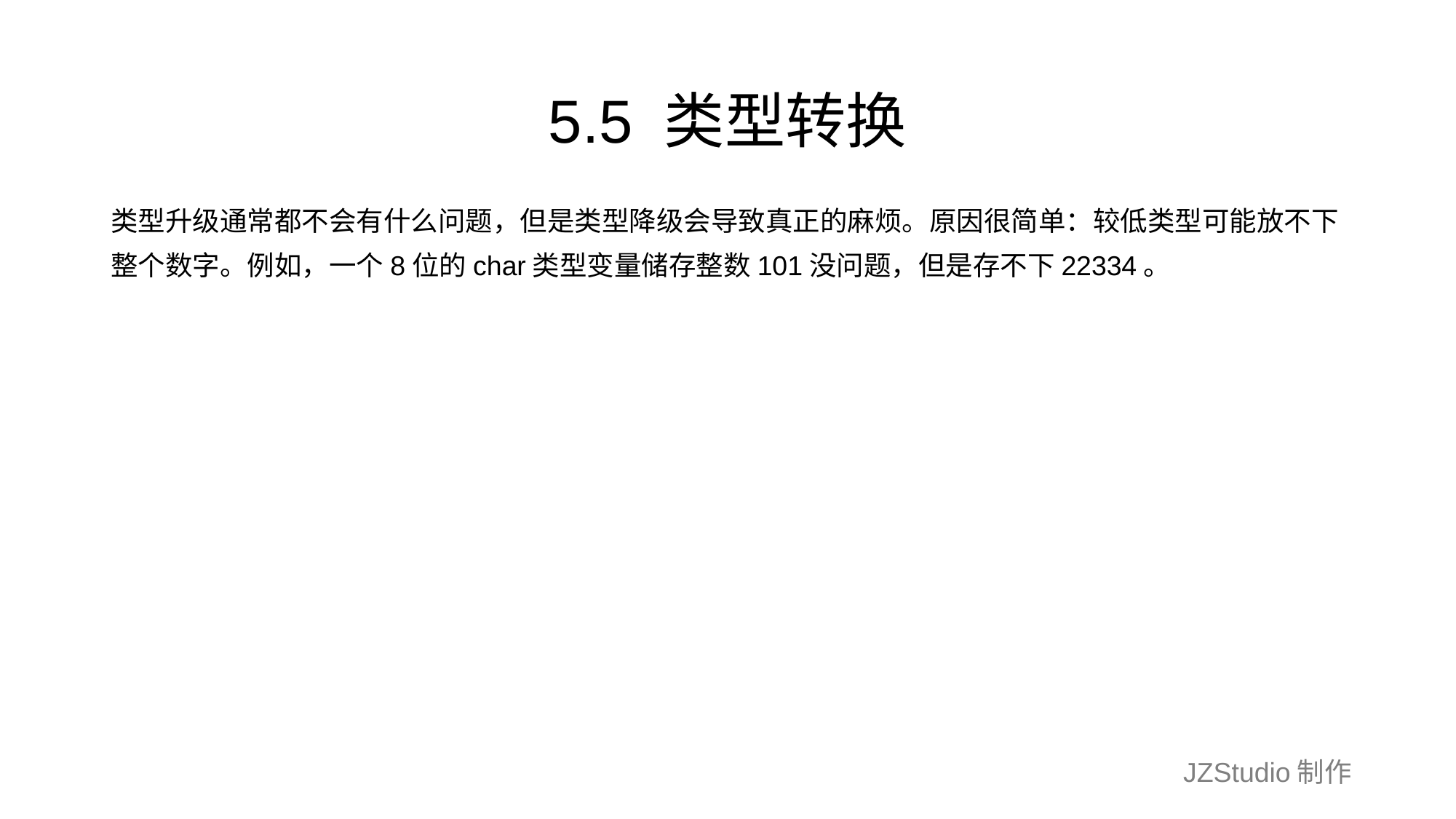

# 5.5 类型转换
类型升级通常都不会有什么问题，但是类型降级会导致真正的麻烦。原因很简单：较低类型可能放不下
整个数字。例如，一个8位的char类型变量储存整数101没问题，但是存不下22334。